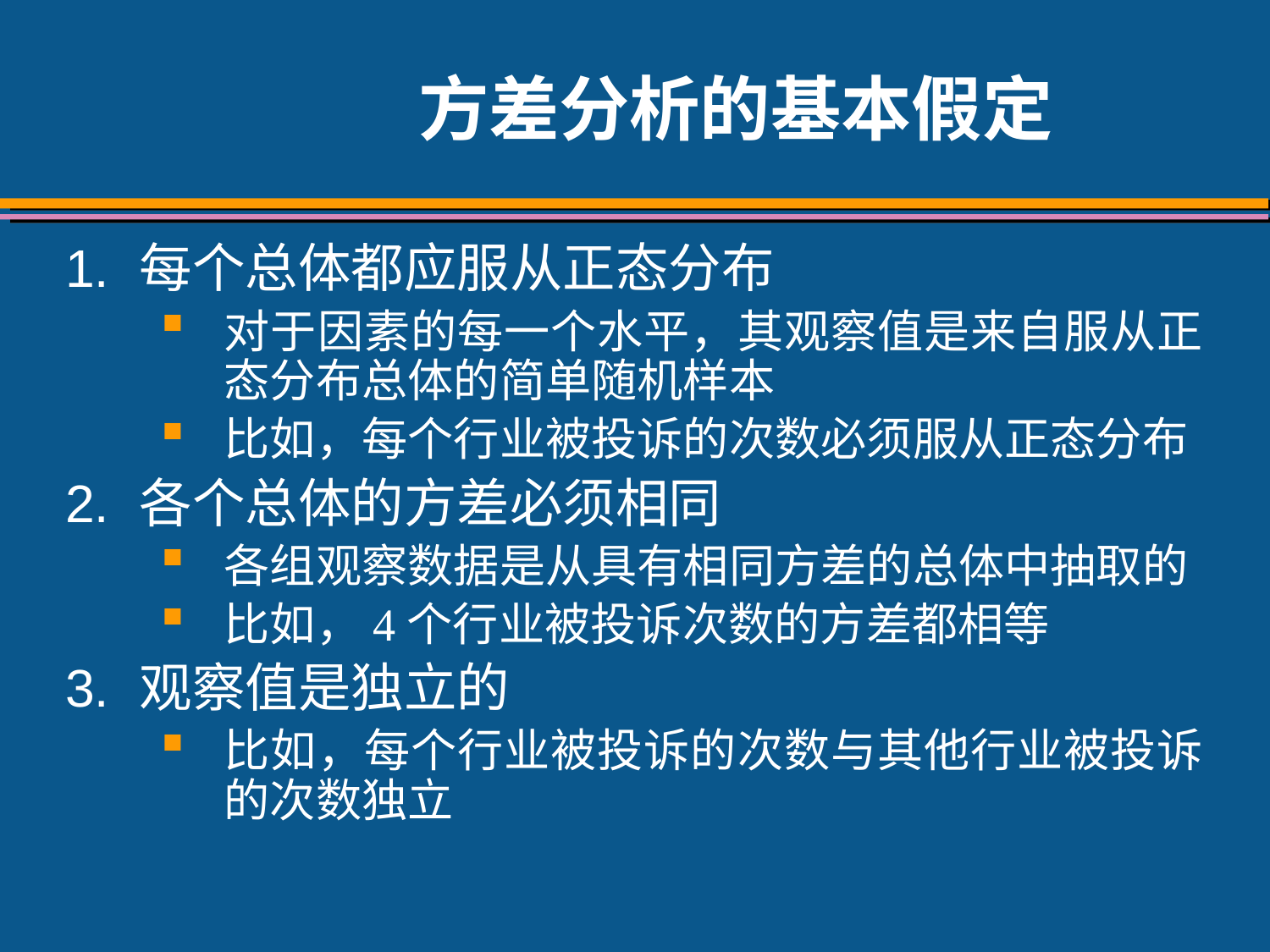

# 方差分析的基本假定
每个总体都应服从正态分布
对于因素的每一个水平，其观察值是来自服从正态分布总体的简单随机样本
比如，每个行业被投诉的次数必须服从正态分布
各个总体的方差必须相同
各组观察数据是从具有相同方差的总体中抽取的
比如，4个行业被投诉次数的方差都相等
观察值是独立的
比如，每个行业被投诉的次数与其他行业被投诉的次数独立